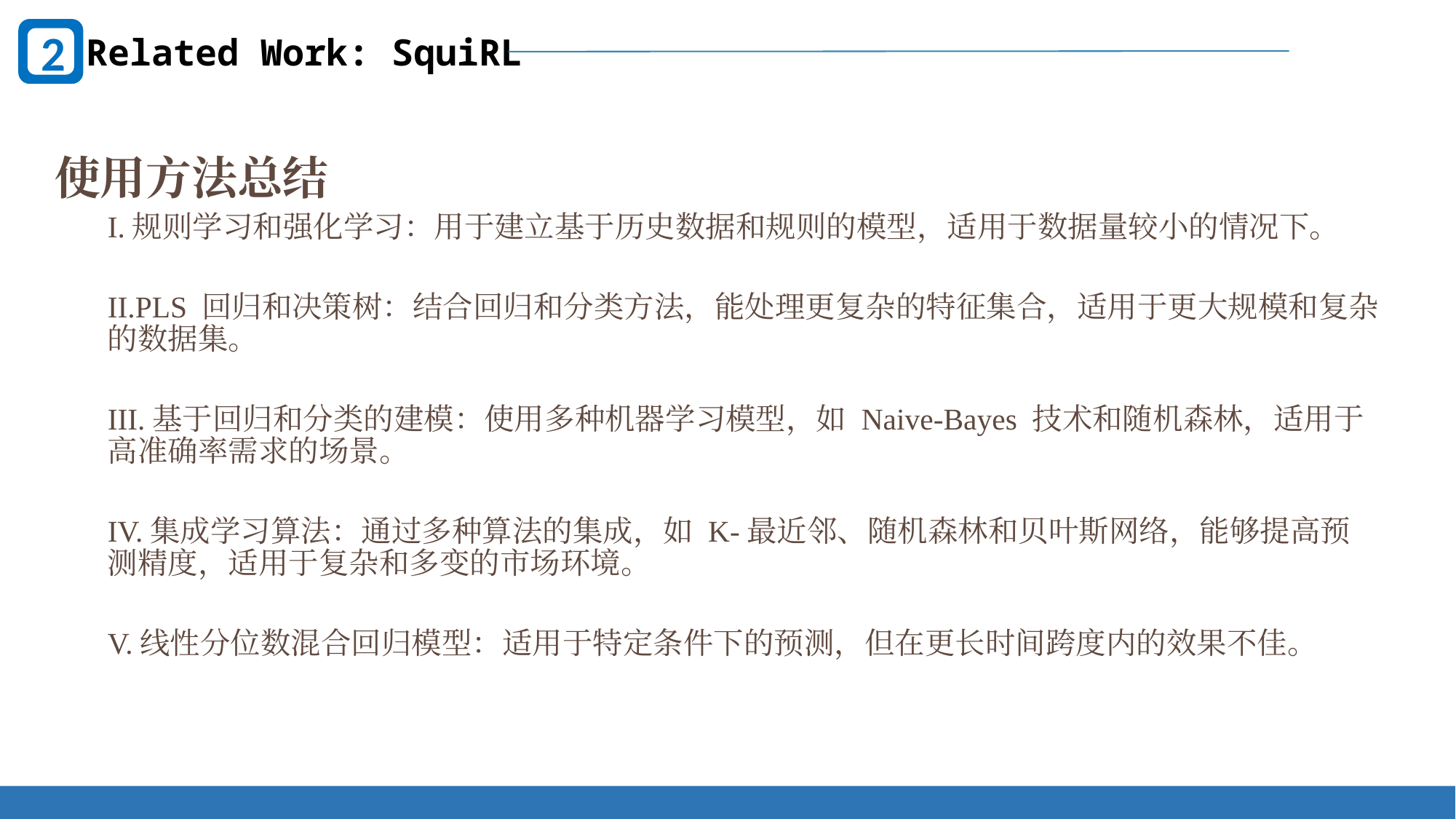

2
Related Work: SquiRL
使用方法总结
I.规则学习和强化学习：用于建立基于历史数据和规则的模型，适用于数据量较小的情况下。

II.PLS 回归和决策树：结合回归和分类方法，能处理更复杂的特征集合，适用于更大规模和复杂的数据集。

III.基于回归和分类的建模：使用多种机器学习模型，如 Naive-Bayes 技术和随机森林，适用于高准确率需求的场景。

IV.集成学习算法：通过多种算法的集成，如 K-最近邻、随机森林和贝叶斯网络，能够提高预测精度，适用于复杂和多变的市场环境。

V.线性分位数混合回归模型：适用于特定条件下的预测，但在更长时间跨度内的效果不佳。